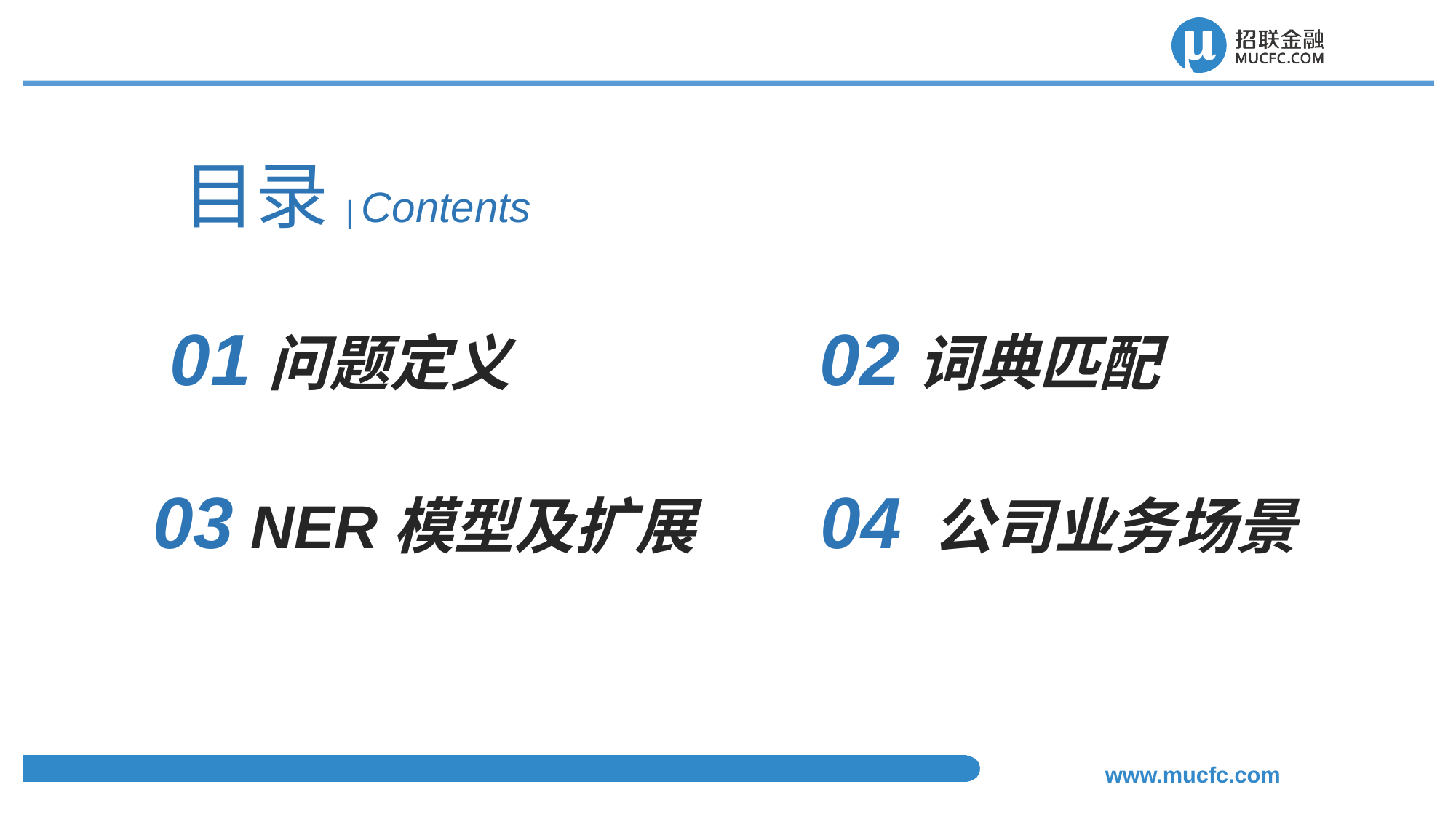

目录 | Contents
01问题定义
02词典匹配
04 公司业务场景
03 NER模型及扩展